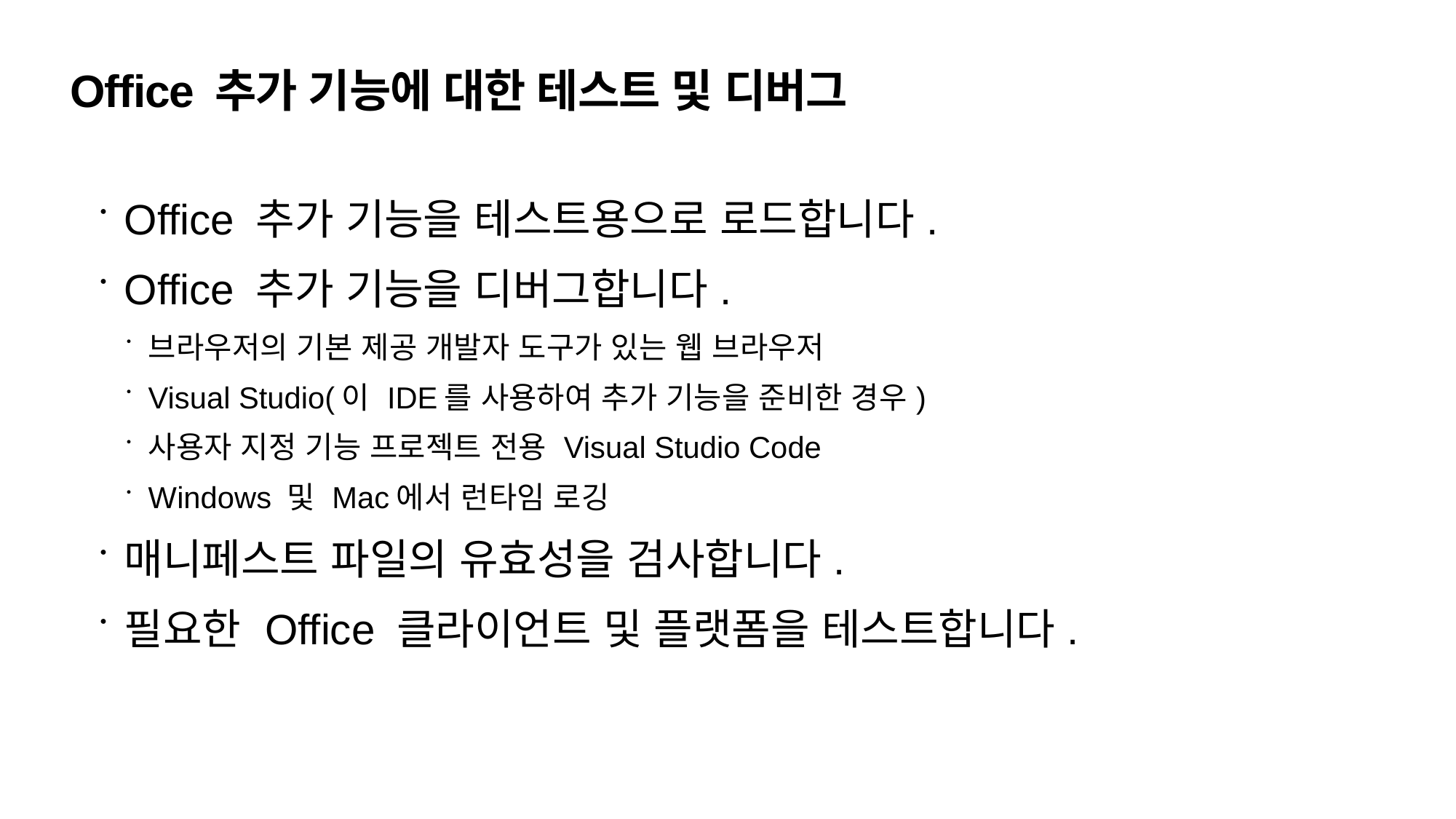

# Office 추가 기능에 대한 테스트 및 디버그
Office 추가 기능을 테스트용으로 로드합니다.
Office 추가 기능을 디버그합니다.
브라우저의 기본 제공 개발자 도구가 있는 웹 브라우저
Visual Studio(이 IDE를 사용하여 추가 기능을 준비한 경우)
사용자 지정 기능 프로젝트 전용 Visual Studio Code
Windows 및 Mac에서 런타임 로깅
매니페스트 파일의 유효성을 검사합니다.
필요한 Office 클라이언트 및 플랫폼을 테스트합니다.